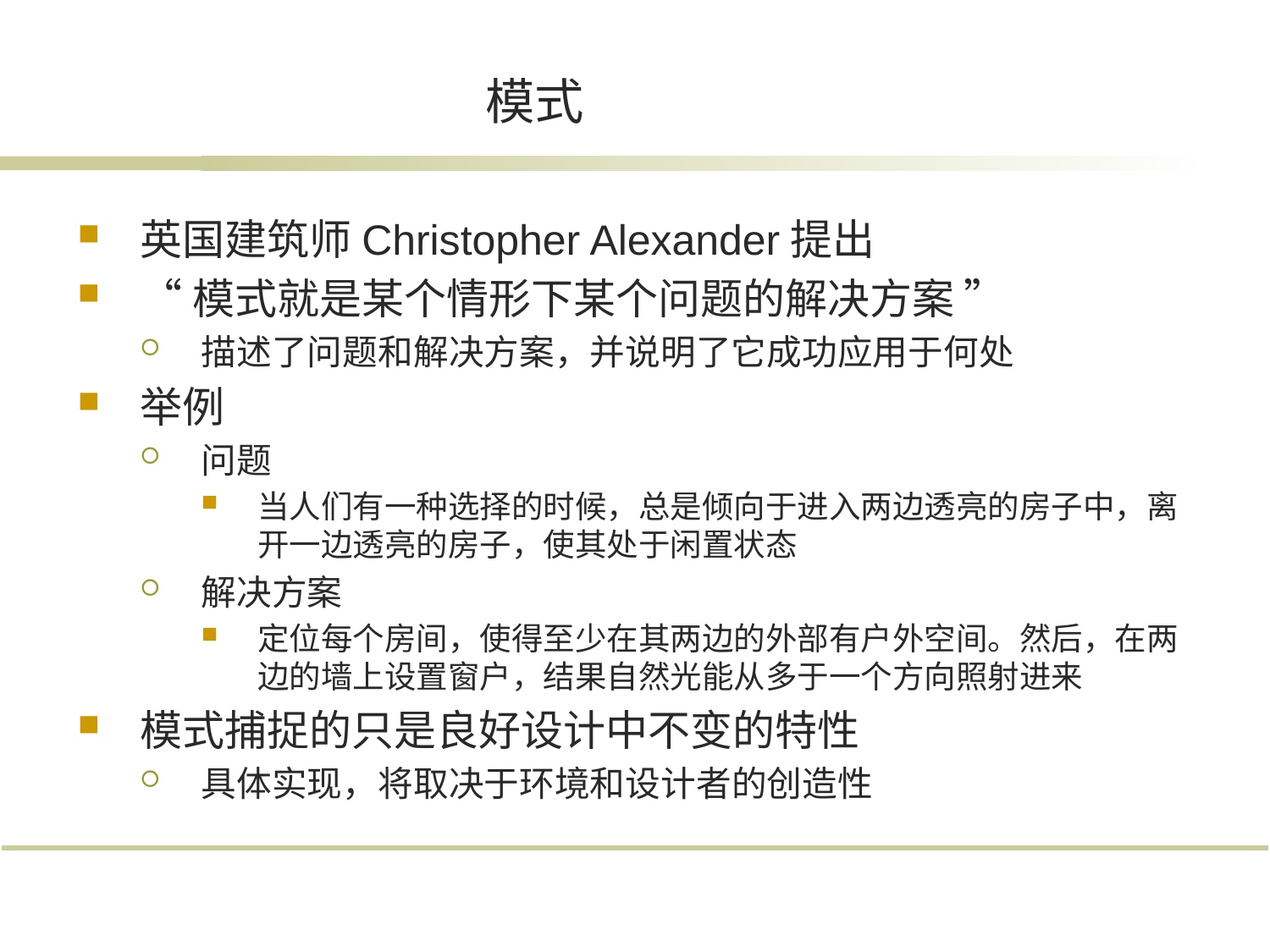

模式
英国建筑师Christopher Alexander提出
“模式就是某个情形下某个问题的解决方案 ”
描述了问题和解决方案，并说明了它成功应用于何处
举例
问题
当人们有一种选择的时候，总是倾向于进入两边透亮的房子中，离开一边透亮的房子，使其处于闲置状态
解决方案
定位每个房间，使得至少在其两边的外部有户外空间。然后，在两边的墙上设置窗户，结果自然光能从多于一个方向照射进来
模式捕捉的只是良好设计中不变的特性
具体实现，将取决于环境和设计者的创造性